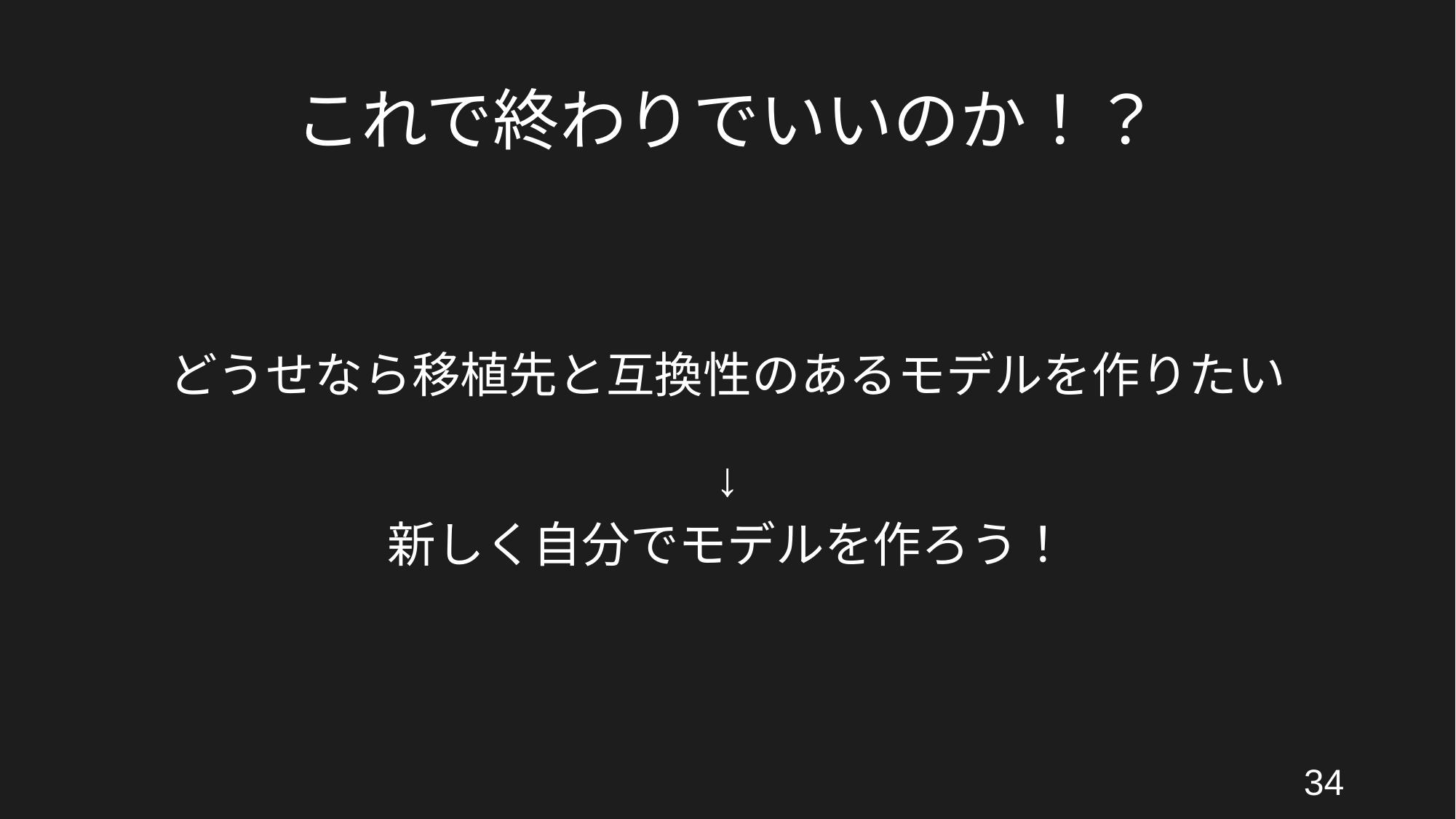

# これで終わりでいいのか！？

どうせなら移植先と互換性のあるモデルを作りたい
↓
新しく自分でモデルを作ろう！
34